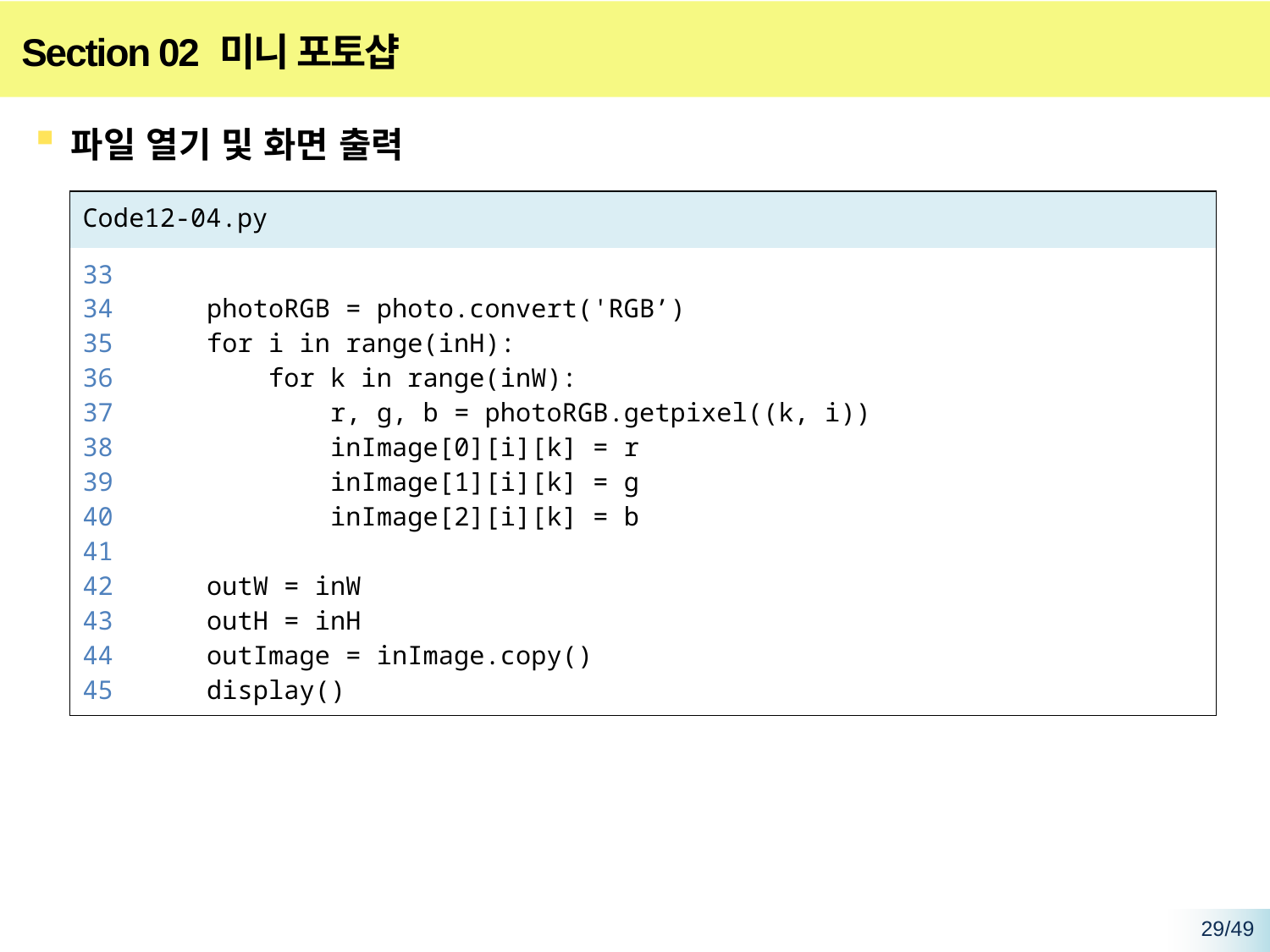

# Section 02 미니 포토샵
파일 열기 및 화면 출력
| Code12-04.py |  |
| --- | --- |
| 33 34 35 36 37 38 39 40 41 42 43 44 45 | photoRGB = photo.convert('RGB’) for i in range(inH): for k in range(inW): r, g, b = photoRGB.getpixel((k, i)) inImage[0][i][k] = r inImage[1][i][k] = g inImage[2][i][k] = b outW = inW outH = inH outImage = inImage.copy() display() |